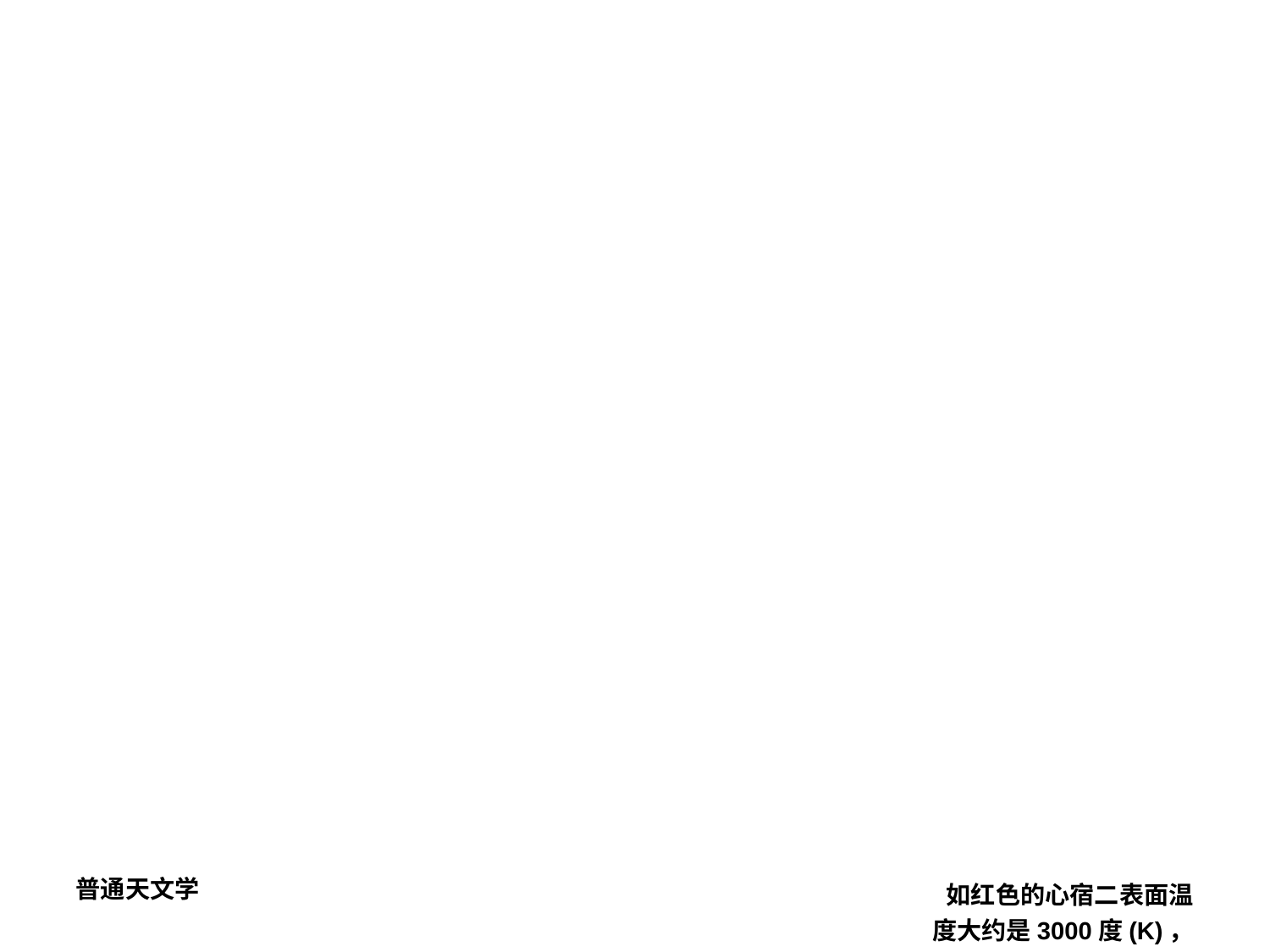

如红色的心宿二表面温度大约是3000度(K)，我们的太阳是黄色的，表面温度约5700度，白色的织女星表面温度约10000度左右。有些天体发射不可见的光，温度也可能很高，比如致密的中子星发射大量的X射线，中子星的表面温度高达1500万度。

普通天文学